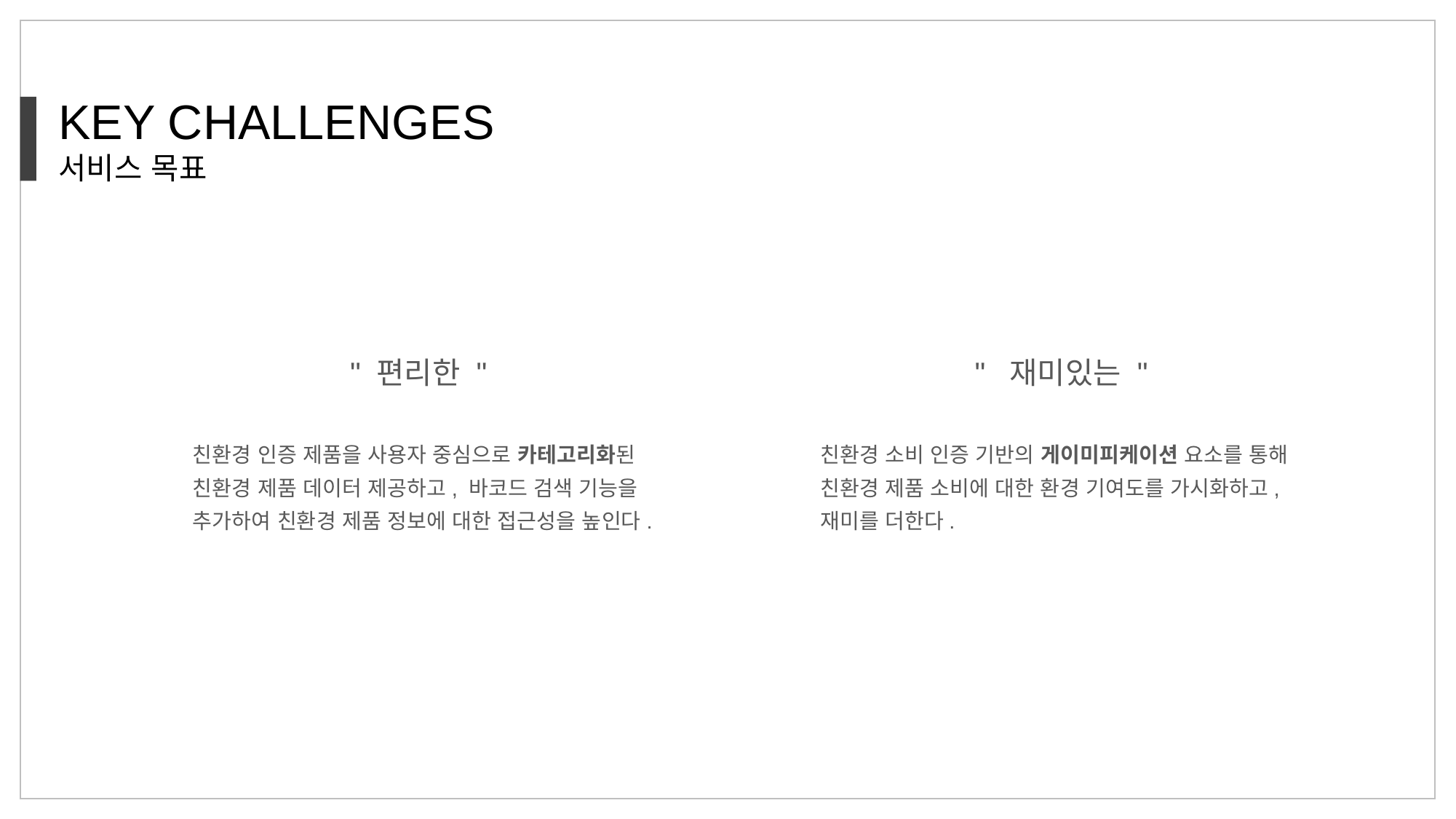

KEY CHALLENGES
서비스 목표

" 편리한 "
"  재미있는 "
친환경 소비 인증 기반의 게이미피케이션 요소를 통해 친환경 제품 소비에 대한 환경 기여도를 가시화하고,
재미를 더한다.
친환경 인증 제품을 사용자 중심으로 카테고리화된 친환경 제품 데이터 제공하고, 바코드 검색 기능을
추가하여 친환경 제품 정보에 대한 접근성을 높인다.